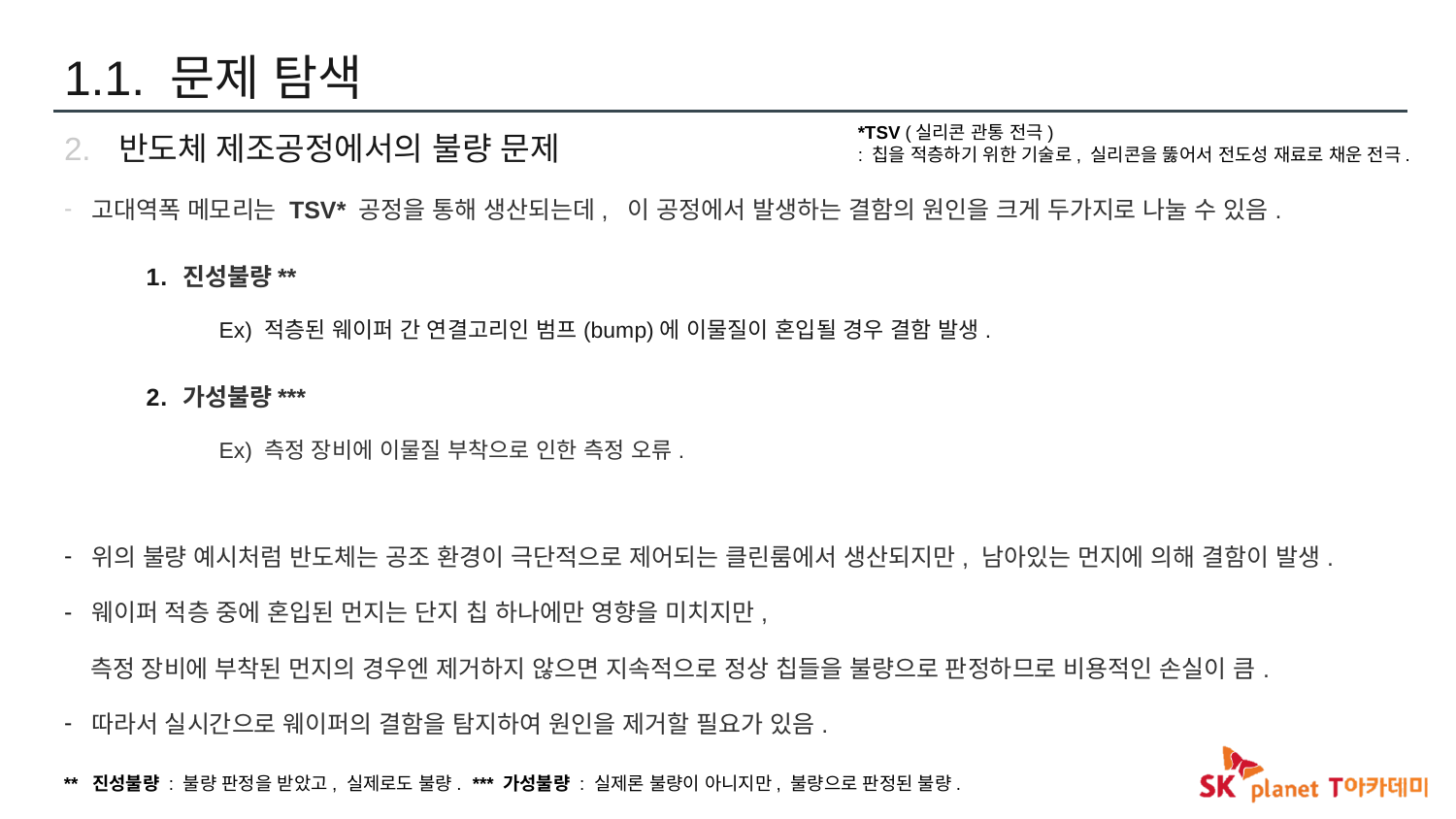

# 1.1. 문제 탐색
반도체 제조공정에서의 불량 문제
고대역폭 메모리는 TSV* 공정을 통해 생산되는데,  이 공정에서 발생하는 결함의 원인을 크게 두가지로 나눌 수 있음.
진성불량**
Ex) 적층된 웨이퍼 간 연결고리인 범프(bump)에 이물질이 혼입될 경우 결함 발생.
가성불량***
Ex) 측정 장비에 이물질 부착으로 인한 측정 오류.

위의 불량 예시처럼 반도체는 공조 환경이 극단적으로 제어되는 클린룸에서 생산되지만, 남아있는 먼지에 의해 결함이 발생.
웨이퍼 적층 중에 혼입된 먼지는 단지 칩 하나에만 영향을 미치지만,
   측정 장비에 부착된 먼지의 경우엔 제거하지 않으면 지속적으로 정상 칩들을 불량으로 판정하므로 비용적인 손실이 큼.
따라서 실시간으로 웨이퍼의 결함을 탐지하여 원인을 제거할 필요가 있음.
*TSV (실리콘 관통 전극)
: 칩을 적층하기 위한 기술로, 실리콘을 뚫어서 전도성 재료로 채운 전극.
**  진성불량 : 불량 판정을 받았고, 실제로도 불량.
*** 가성불량 : 실제론 불량이 아니지만, 불량으로 판정된 불량.